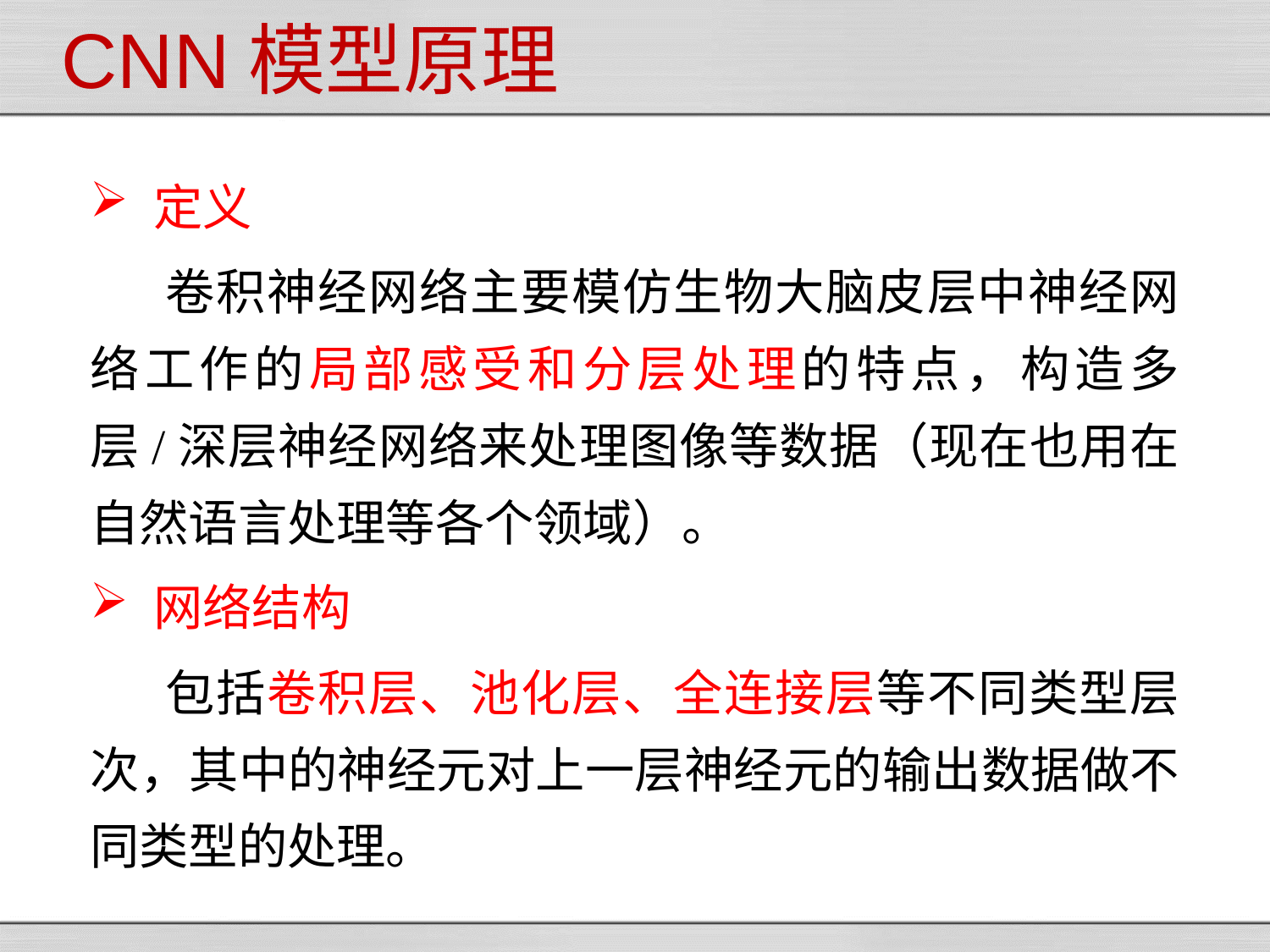

CNN模型原理
定义
     卷积神经网络主要模仿生物大脑皮层中神经网络工作的局部感受和分层处理的特点，构造多层/深层神经网络来处理图像等数据（现在也用在自然语言处理等各个领域）。
网络结构
     包括卷积层、池化层、全连接层等不同类型层次，其中的神经元对上一层神经元的输出数据做不同类型的处理。

主要特征：是在卷积层采用局部连接和权值共享的方式进行连接，能够大大降低了权值参数数量， 可以构造比较深的神经网络,实现深度学习。